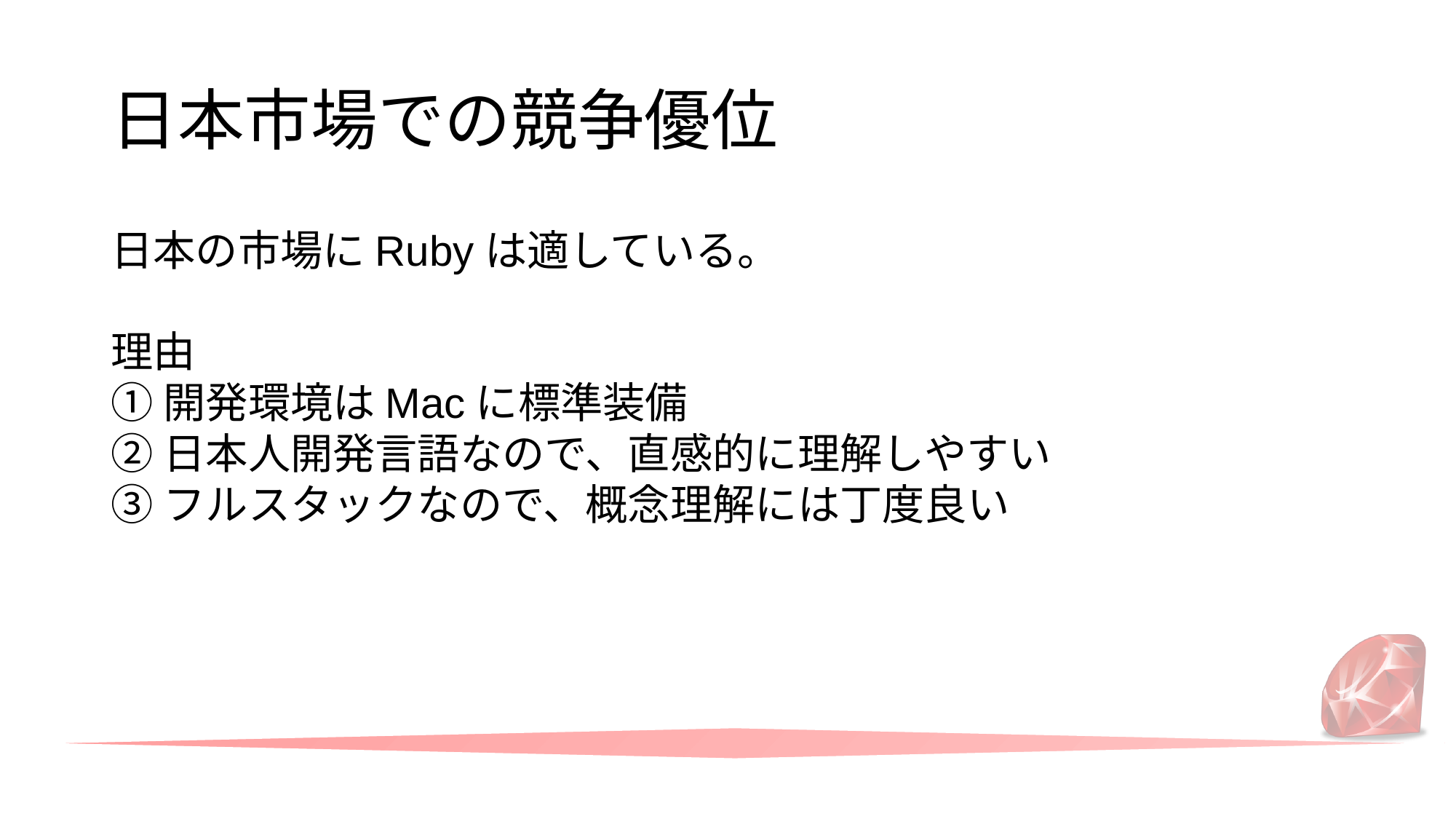

# 日本市場での競争優位
日本の市場にRubyは適している。

理由
①開発環境はMacに標準装備
②日本人開発言語なので、直感的に理解しやすい
③フルスタックなので、概念理解には丁度良い